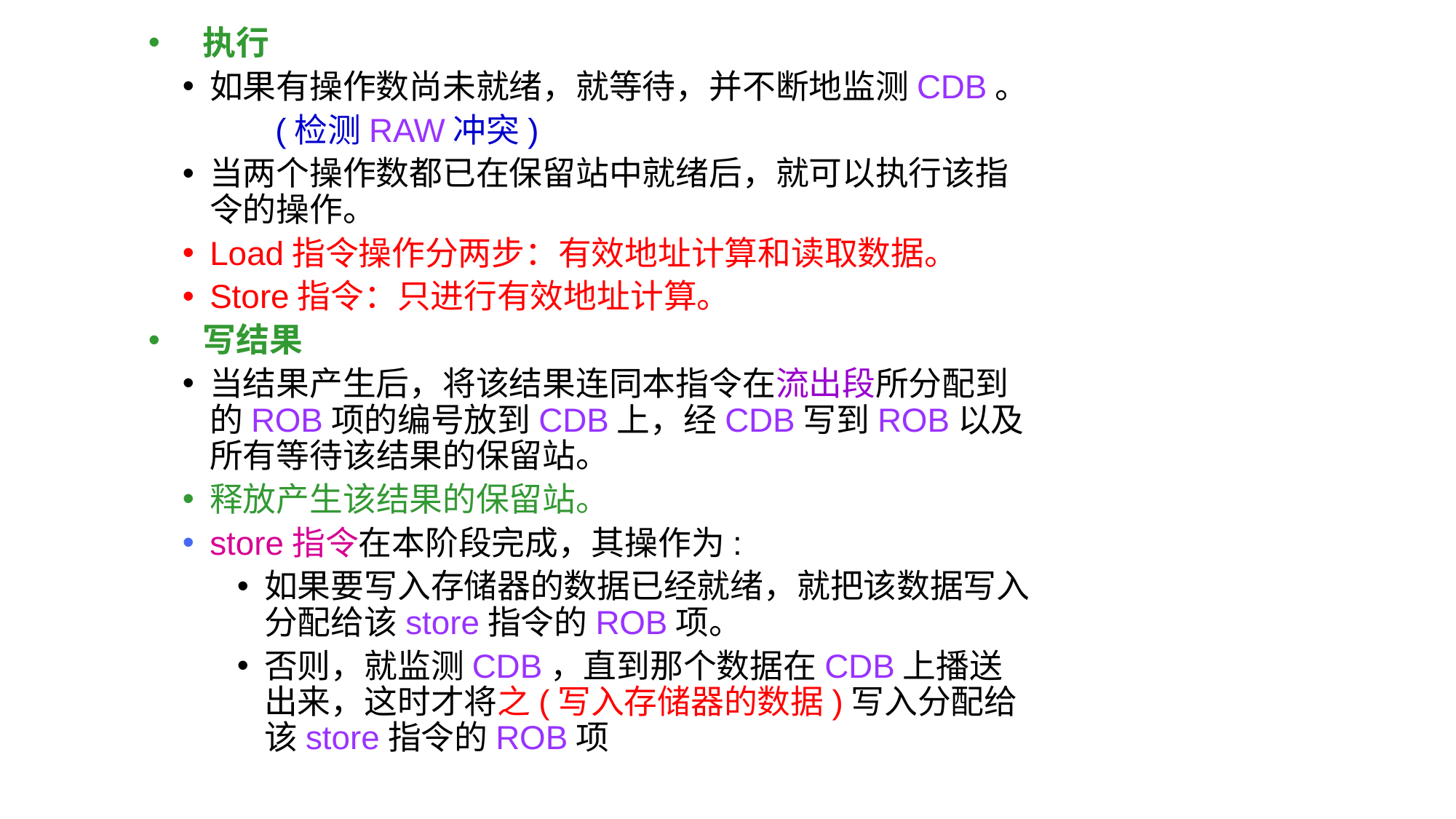

执行
如果有操作数尚未就绪，就等待，并不断地监测CDB。
          (检测RAW冲突)
当两个操作数都已在保留站中就绪后，就可以执行该指令的操作。
Load指令操作分两步：有效地址计算和读取数据。
Store指令：只进行有效地址计算。
写结果
当结果产生后，将该结果连同本指令在流出段所分配到的ROB项的编号放到CDB上，经CDB写到ROB以及所有等待该结果的保留站。
释放产生该结果的保留站。
store指令在本阶段完成，其操作为:
如果要写入存储器的数据已经就绪，就把该数据写入分配给该store指令的ROB项。
否则，就监测CDB，直到那个数据在CDB上播送出来，这时才将之(写入存储器的数据)写入分配给该store指令的ROB项
#